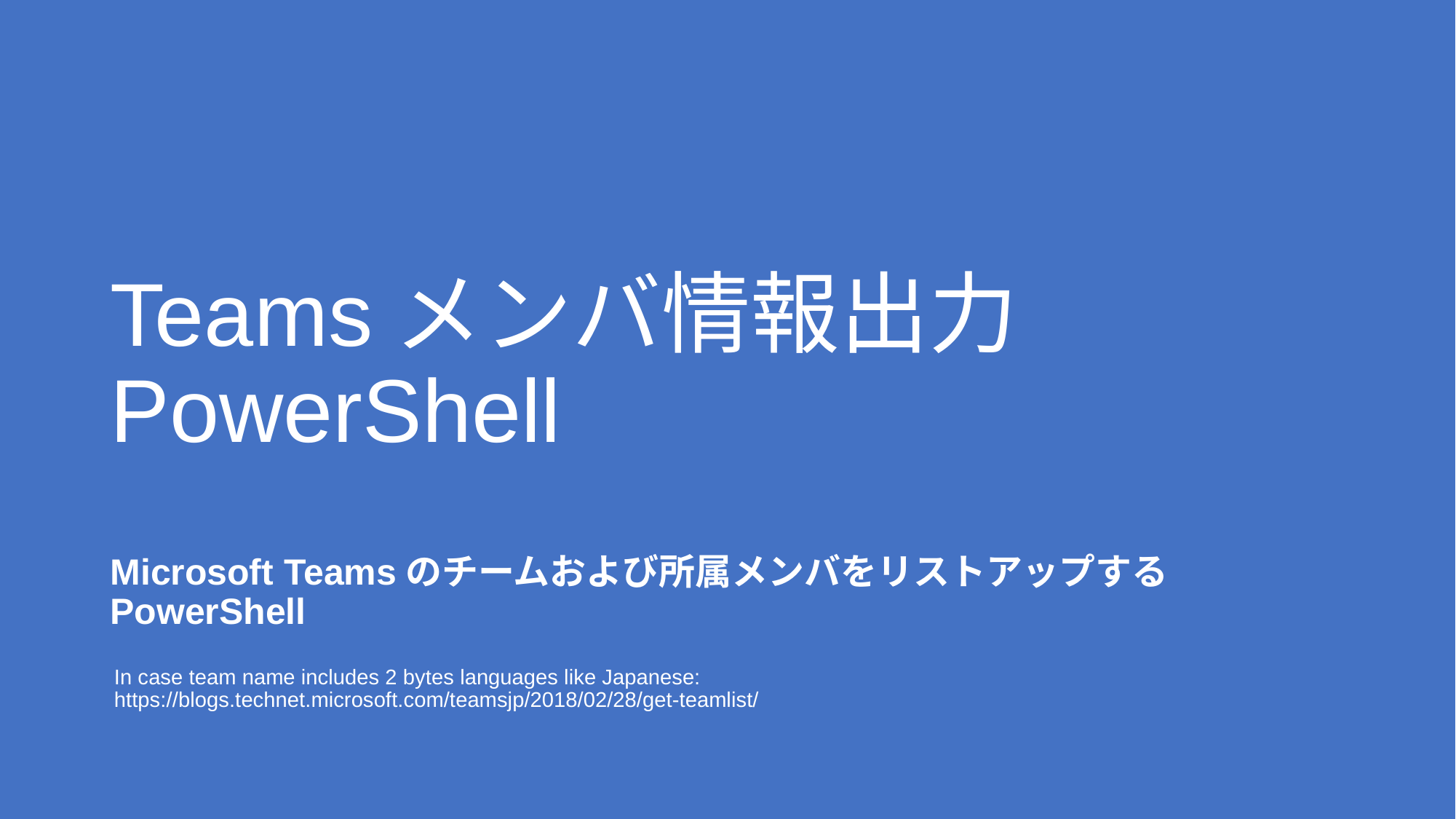

# Teamsメンバ情報出力 PowerShell
Microsoft Teamsのチームおよび所属メンバをリストアップする
PowerShell
In case team name includes 2 bytes languages like Japanese:
https://blogs.technet.microsoft.com/teamsjp/2018/02/28/get-teamlist/